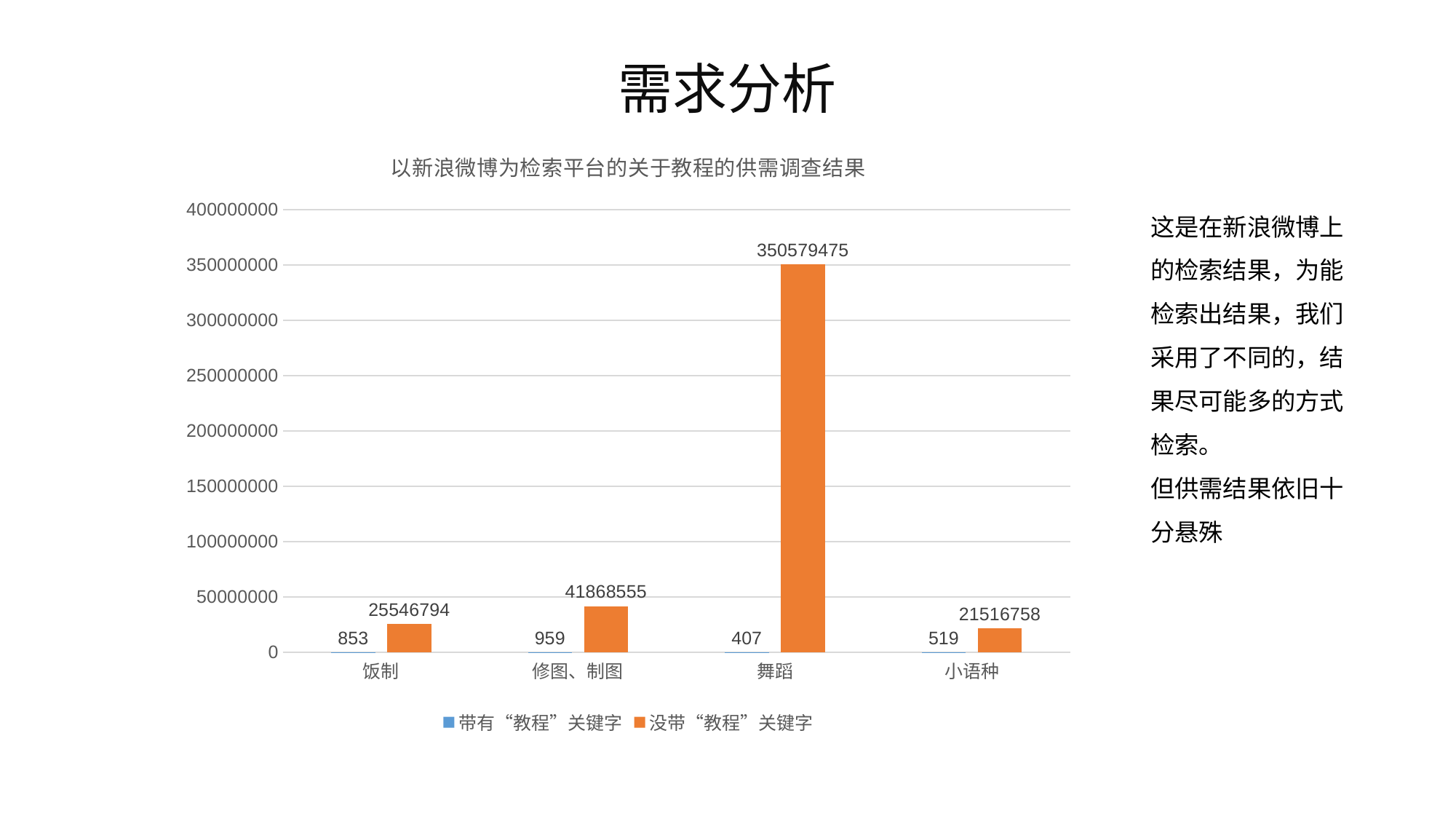

需求分析

### Chart: 以新浪微博为检索平台的关于教程的供需调查结果

| Category | 带有“教程”关键字 | 没带“教程”关键字 |
|---|---|---|
| 饭制 | 853.0 | 25546794.0 |
| 修图、制图 | 959.0 | 41868555.0 |
| 舞蹈 | 407.0 | 350579475.0 |
| 小语种 | 519.0 | 21516758.0 |
这是在新浪微博上的检索结果，为能检索出结果，我们采用了不同的，结果尽可能多的方式检索。
但供需结果依旧十分悬殊